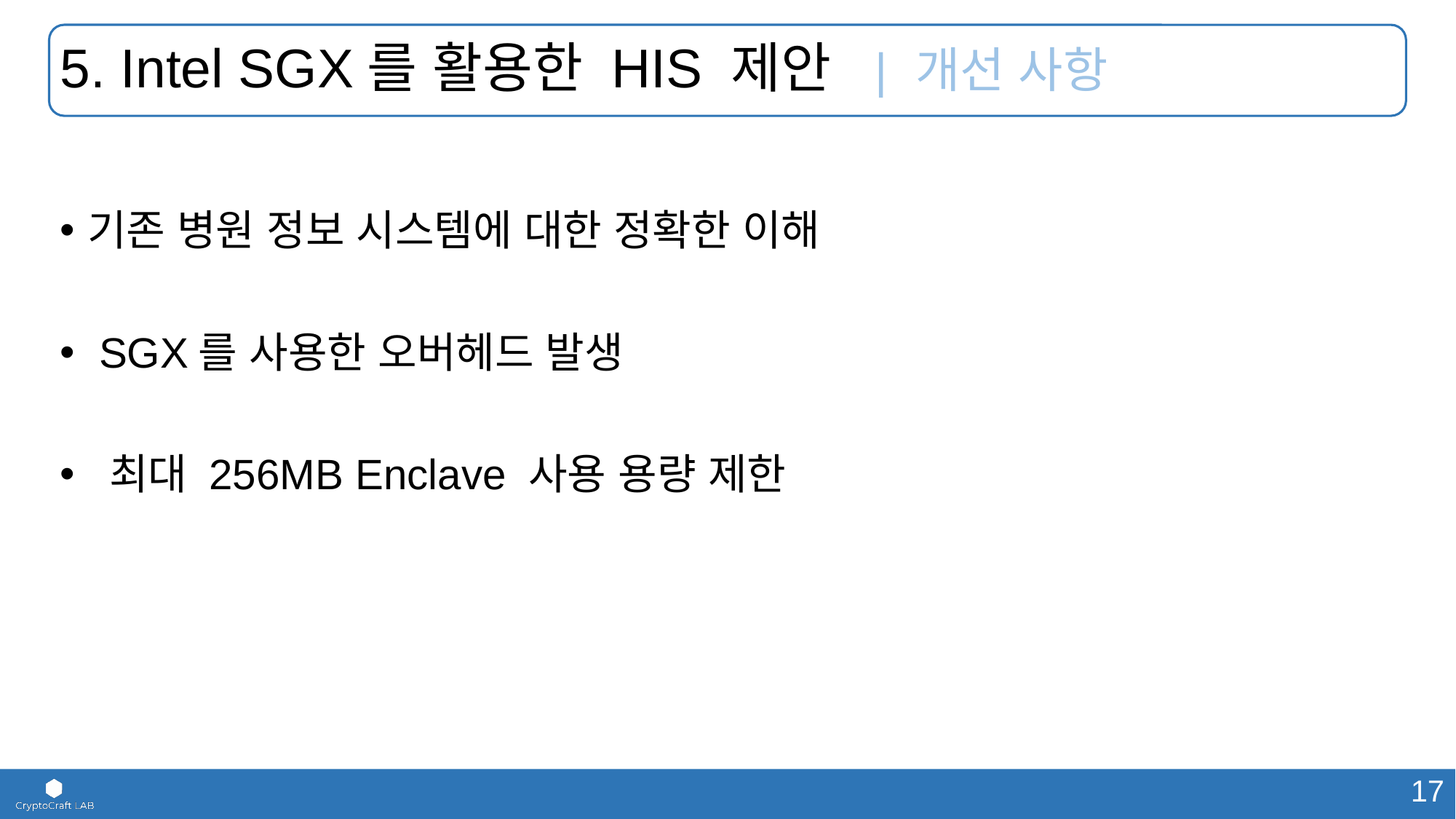

# 5. Intel SGX를 활용한 HIS 제안  | 개선 사항

기존 병원 정보 시스템에 대한 정확한 이해

 SGX를 사용한 오버헤드 발생

 최대 256MB Enclave 사용 용량 제한